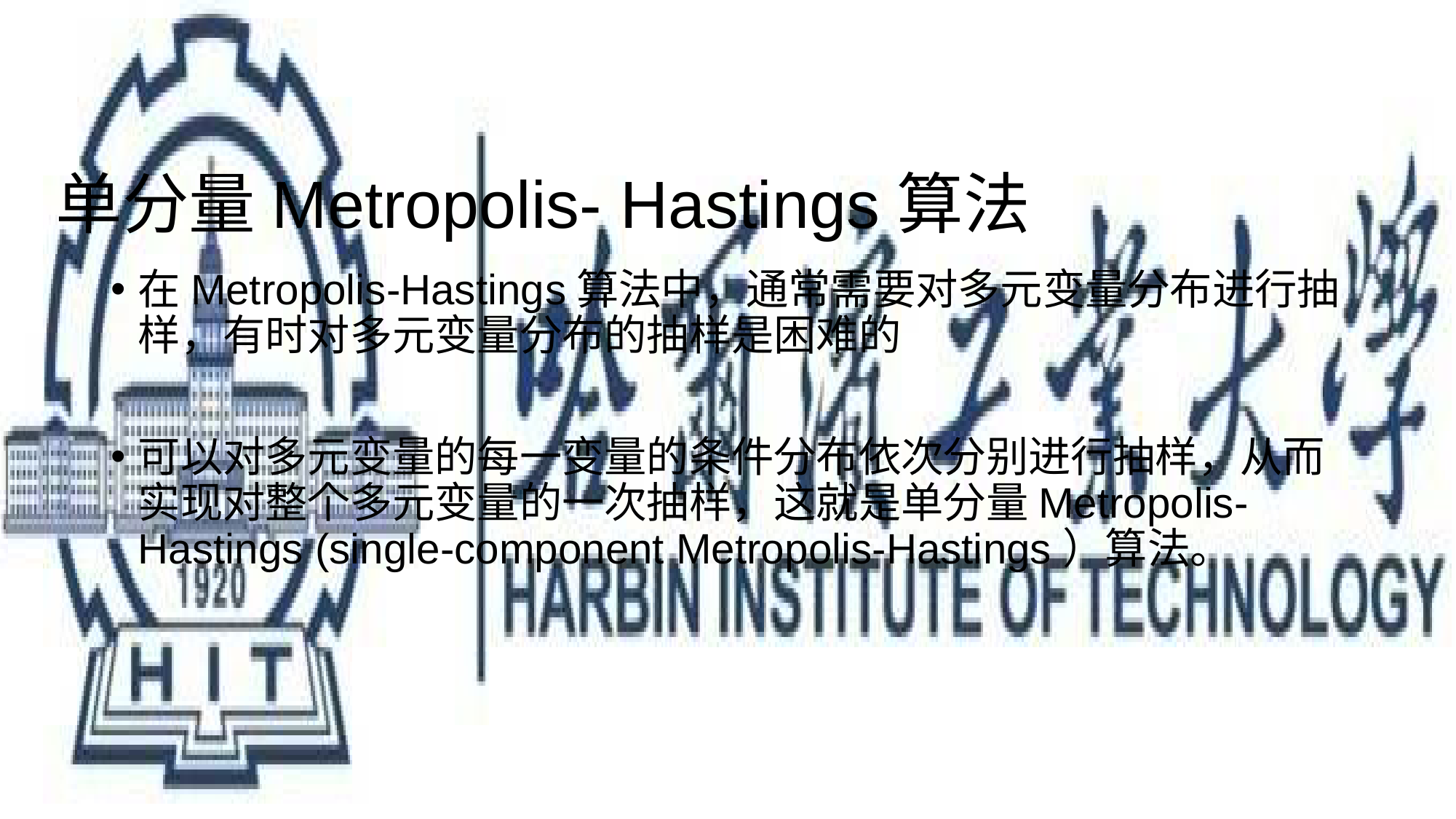

# 单分量Metropolis- Hastings算法
在Metropolis-Hastings算法中，通常需要对多元变量分布进行抽样，有时对多元变量分布的抽样是困难的

可以对多元变量的每一变量的条件分布依次分别进行抽样，从而实现对整个多元变量的一次抽样，这就是单分量Metropolis-Hastings (single-component Metropolis-Hastings）算法。